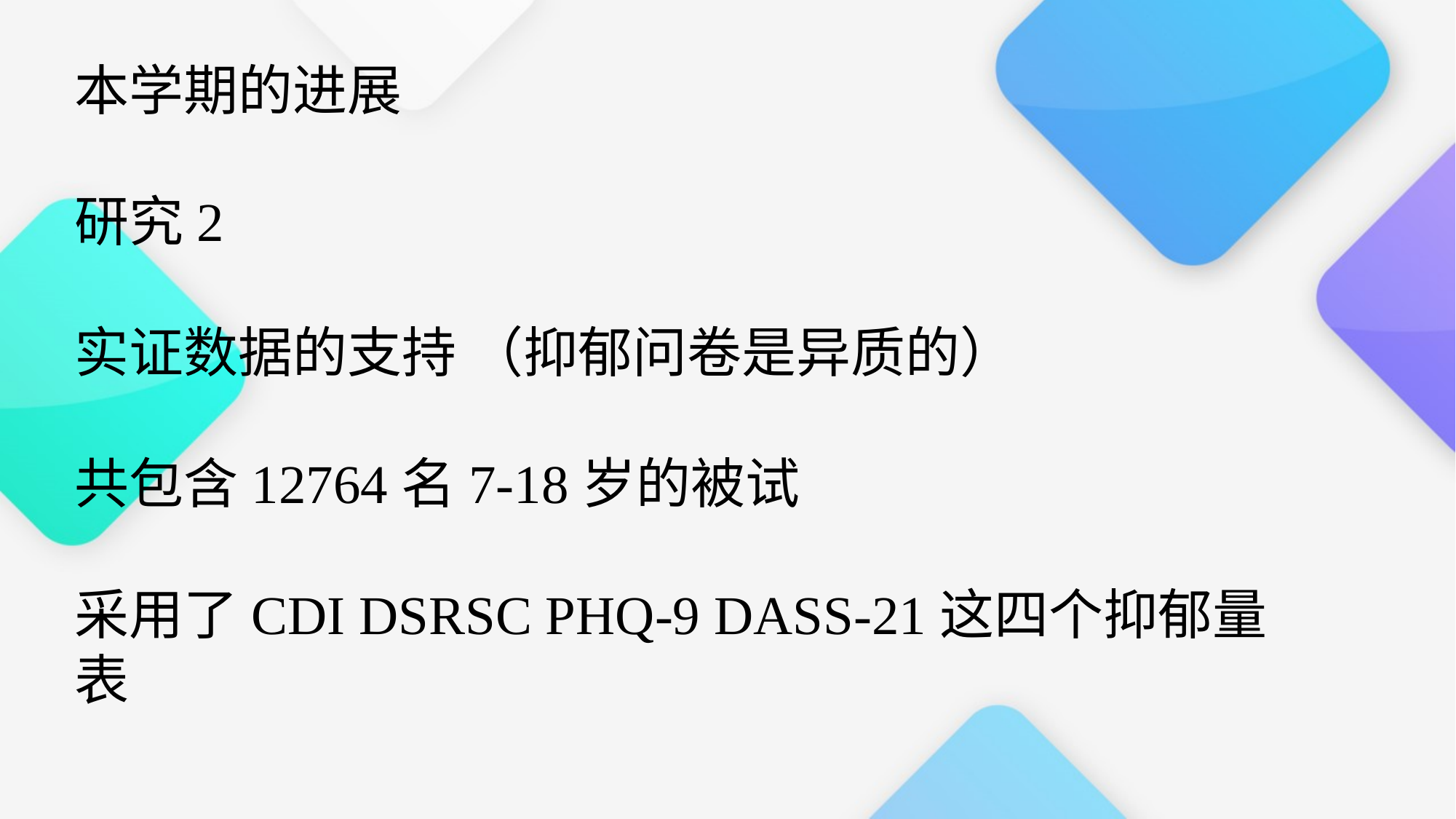

本学期的进展

研究2

实证数据的支持 （抑郁问卷是异质的）

共包含12764名7-18岁的被试

采用了CDI DSRSC PHQ-9 DASS-21这四个抑郁量表